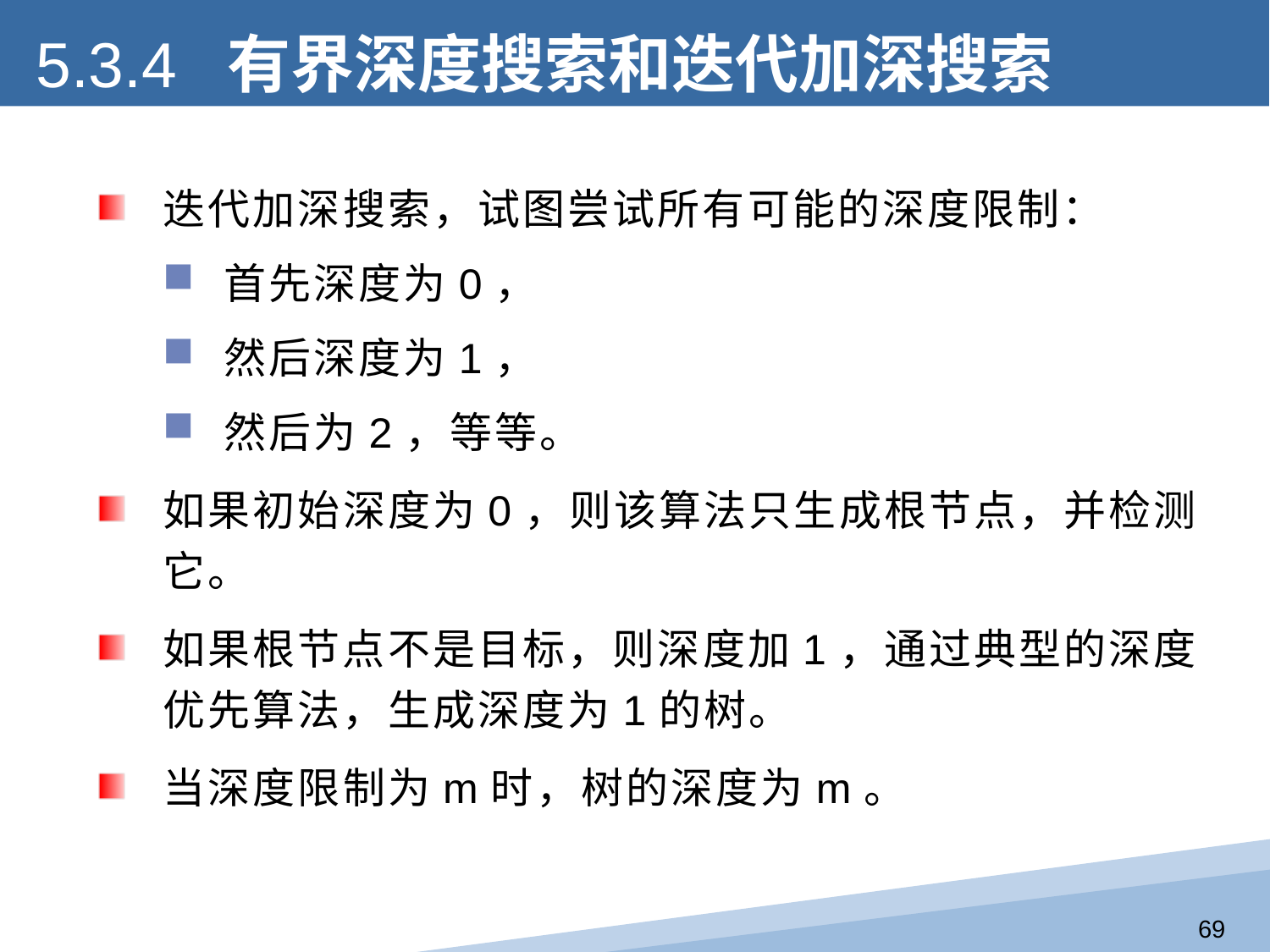

5.3.4  有界深度搜索和迭代加深搜索
迭代加深搜索，试图尝试所有可能的深度限制：
首先深度为0，
然后深度为1，
然后为2，等等。
如果初始深度为0，则该算法只生成根节点，并检测它。
如果根节点不是目标，则深度加1，通过典型的深度优先算法，生成深度为1的树。
当深度限制为m时，树的深度为m。

69